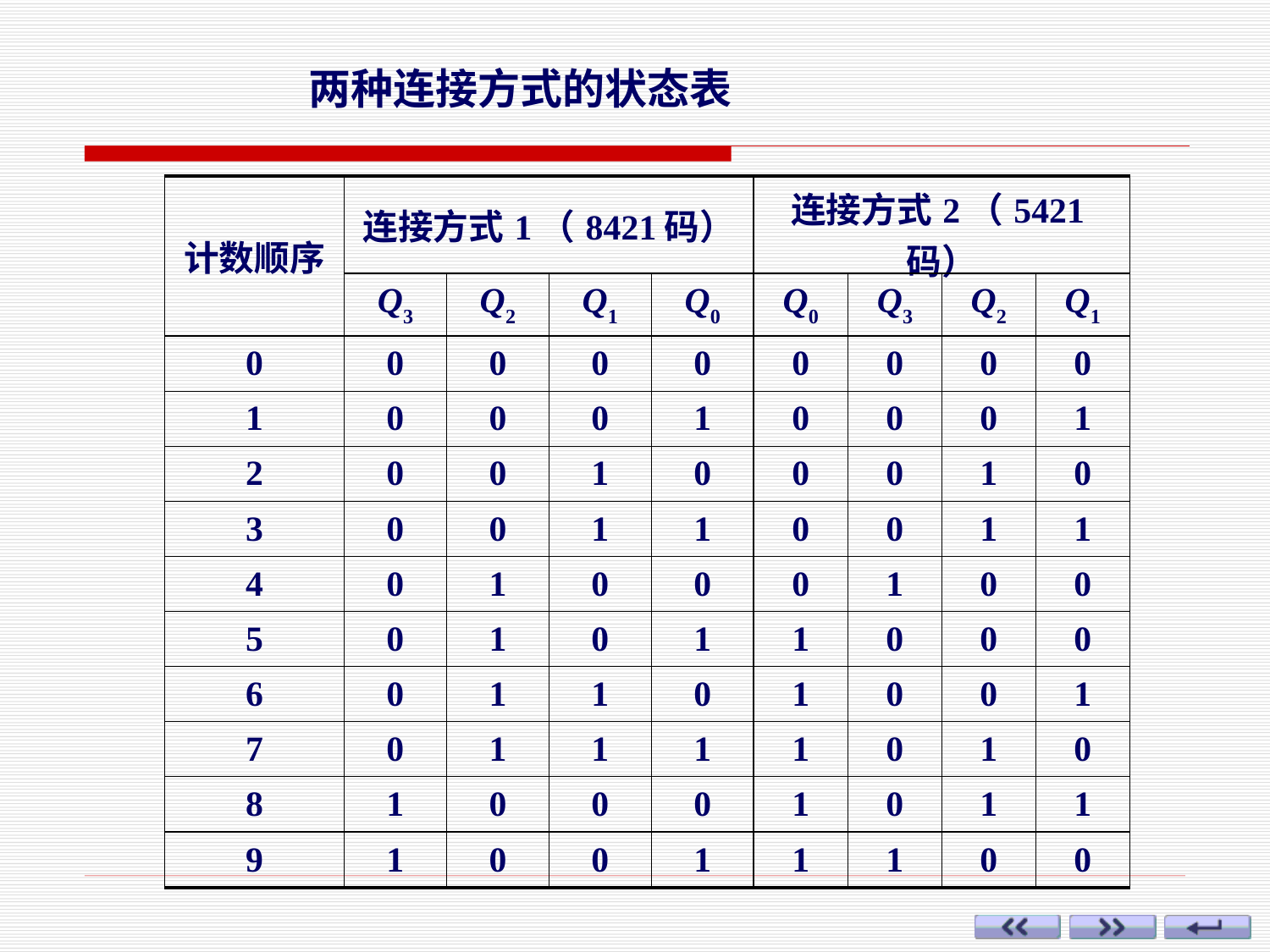

两种连接方式的状态表
| 计数顺序 | 连接方式1（8421码） |  |  |  | 连接方式2（5421码） |  |  |  |
| --- | --- | --- | --- | --- | --- | --- | --- | --- |
|  | Q3 | Q2 | Q1 | Q0 | Q0 | Q3 | Q2 | Q1 |
| 0 | 0 | 0 | 0 | 0 | 0 | 0 | 0 | 0 |
| 1 | 0 | 0 | 0 | 1 | 0 | 0 | 0 | 1 |
| 2 | 0 | 0 | 1 | 0 | 0 | 0 | 1 | 0 |
| 3 | 0 | 0 | 1 | 1 | 0 | 0 | 1 | 1 |
| 4 | 0 | 1 | 0 | 0 | 0 | 1 | 0 | 0 |
| 5 | 0 | 1 | 0 | 1 | 1 | 0 | 0 | 0 |
| 6 | 0 | 1 | 1 | 0 | 1 | 0 | 0 | 1 |
| 7 | 0 | 1 | 1 | 1 | 1 | 0 | 1 | 0 |
| 8 | 1 | 0 | 0 | 0 | 1 | 0 | 1 | 1 |
| 9 | 1 | 0 | 0 | 1 | 1 | 1 | 0 | 0 |